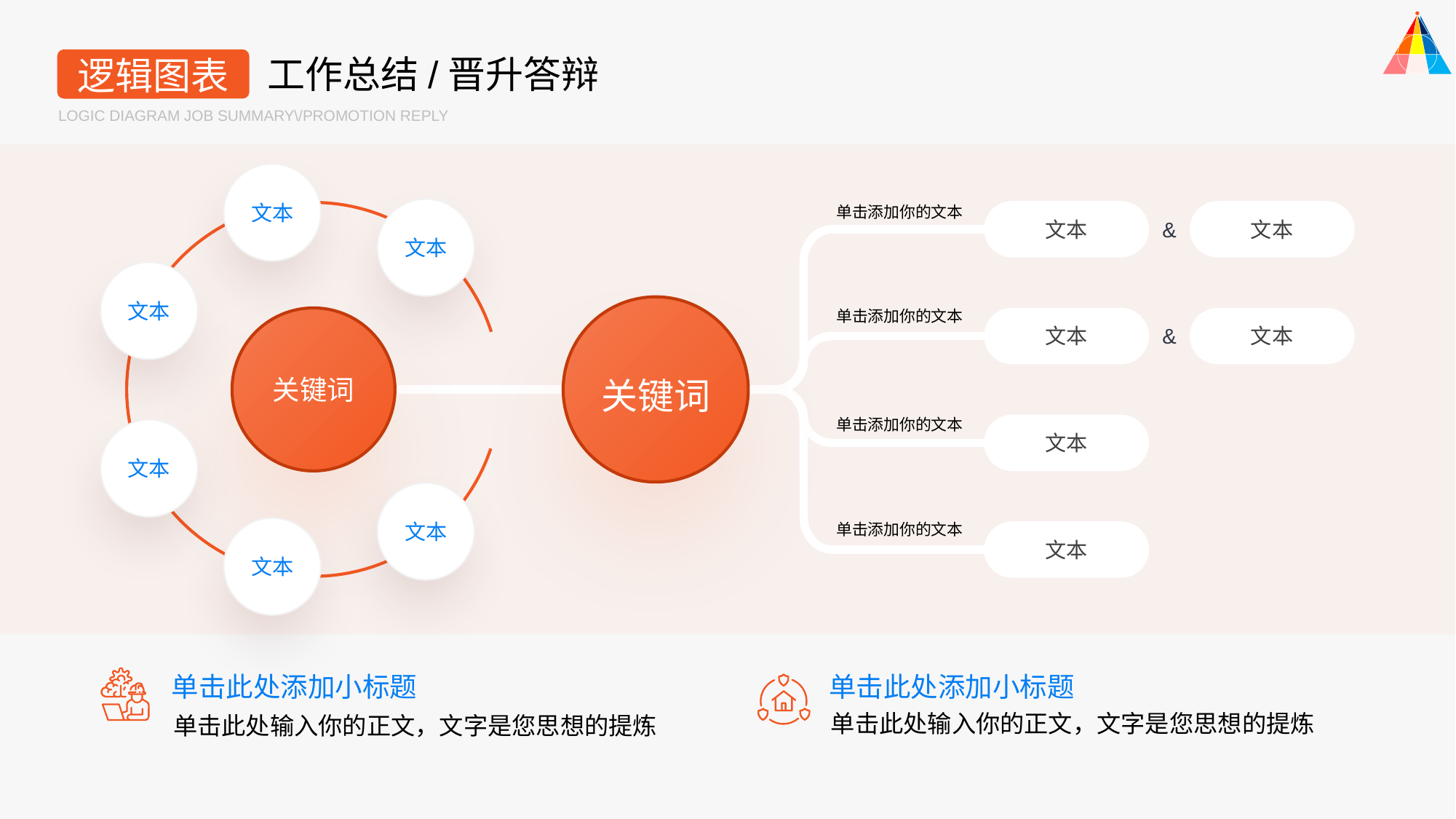

工作总结/晋升答辩

逻辑图表
LOGIC DIAGRAM JOB SUMMARY\/PROMOTION REPLY

文本
单击添加你的文本
文本

文本
&
文本

文本

单击添加你的文本

文本
&
文本

关键词
关键词
单击添加你的文本

文本
文本
文本
单击添加你的文本
文本

文本
单击此处添加小标题
单击此处输入你的正文，文字是您思想的提炼
单击此处添加小标题
单击此处输入你的正文，文字是您思想的提炼